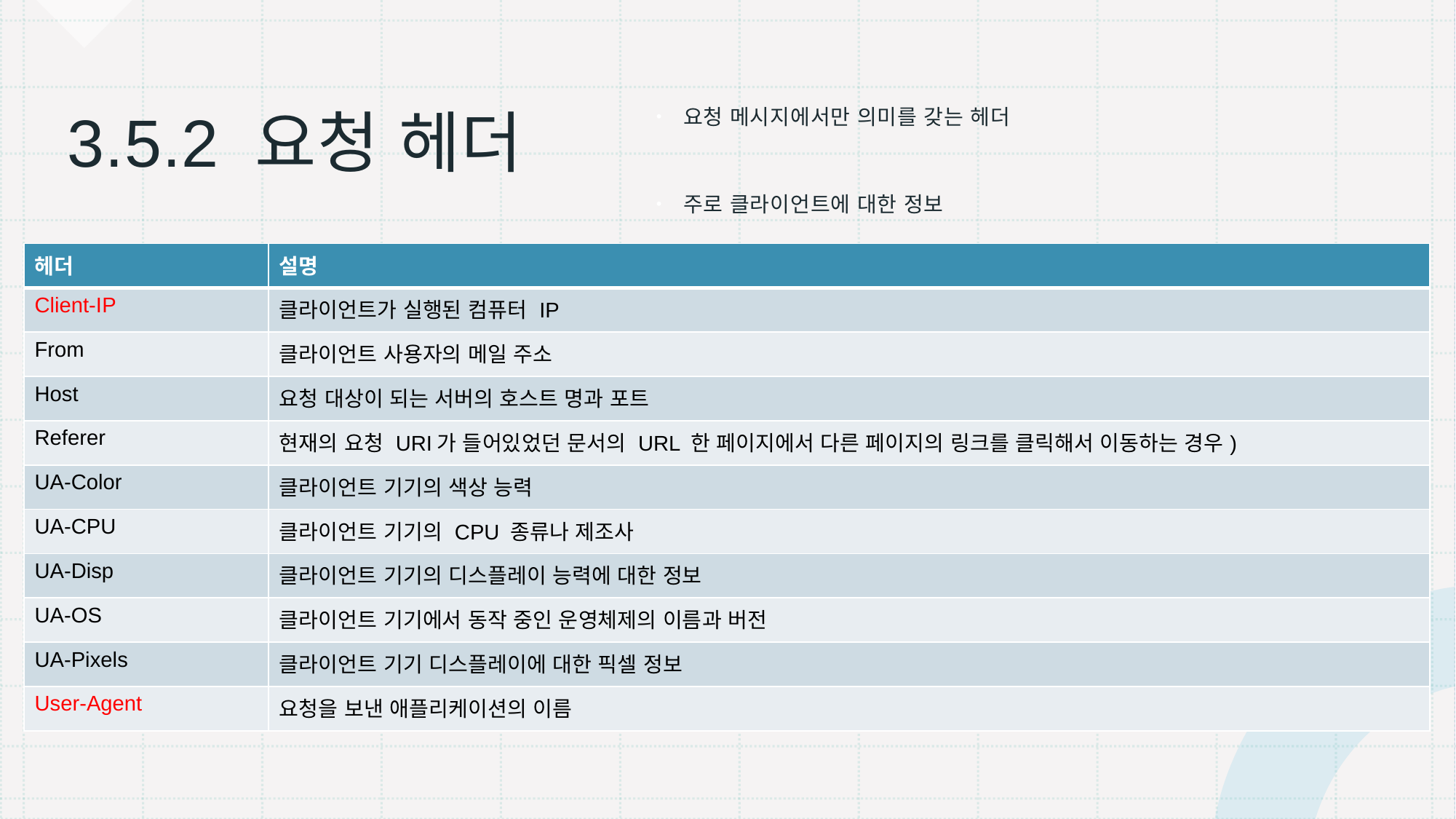

# 3.5.2 요청 헤더
요청 메시지에서만 의미를 갖는 헤더

주로 클라이언트에 대한 정보

| 헤더 | 설명 |
| --- | --- |
| Client-IP | 클라이언트가 실행된 컴퓨터 IP |
| From | 클라이언트 사용자의 메일 주소 |
| Host | 요청 대상이 되는 서버의 호스트 명과 포트 |
| Referer | 현재의 요청 URI가 들어있었던 문서의 URL 한 페이지에서 다른 페이지의 링크를 클릭해서 이동하는 경우) |
| UA-Color | 클라이언트 기기의 색상 능력 |
| UA-CPU | 클라이언트 기기의 CPU 종류나 제조사 |
| UA-Disp | 클라이언트 기기의 디스플레이 능력에 대한 정보 |
| UA-OS | 클라이언트 기기에서 동작 중인 운영체제의 이름과 버전 |
| UA-Pixels | 클라이언트 기기 디스플레이에 대한 픽셀 정보 |
| User-Agent | 요청을 보낸 애플리케이션의 이름 |